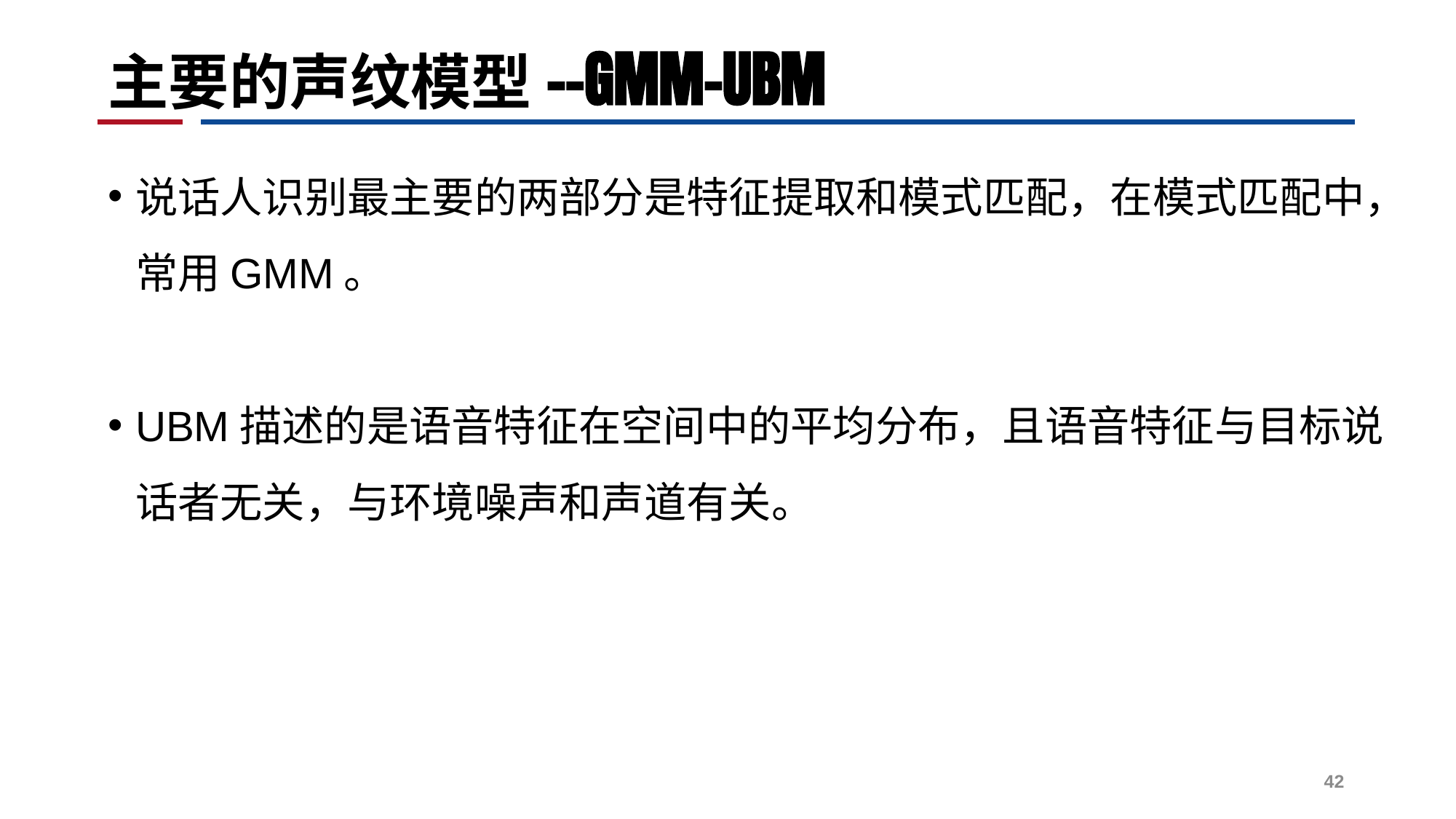

# 主要的声纹模型--GMM-UBM
说话人识别最主要的两部分是特征提取和模式匹配，在模式匹配中，常用GMM。

UBM描述的是语音特征在空间中的平均分布，且语音特征与目标说话者无关，与环境噪声和声道有关。

42